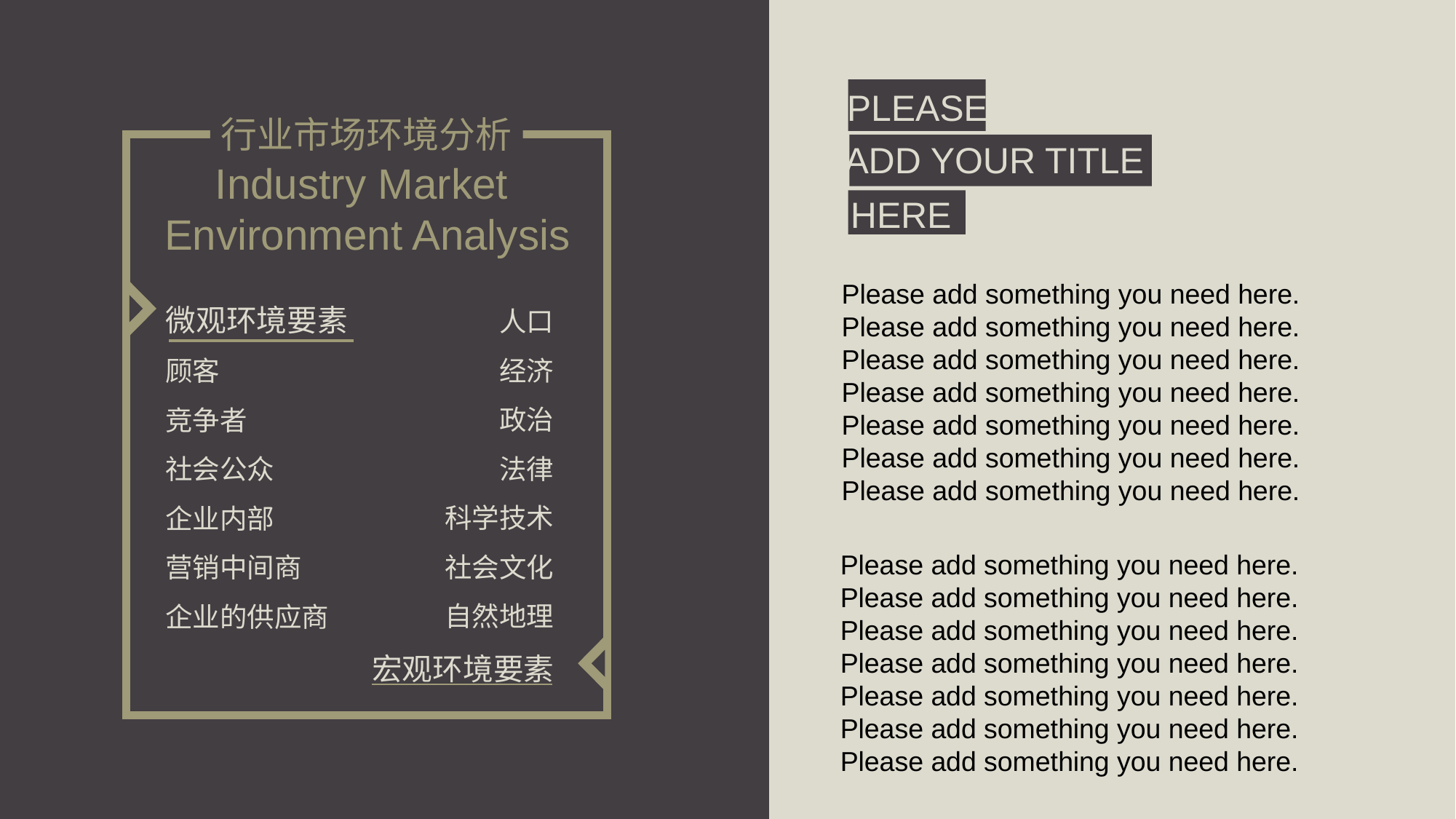

PLEASE

行业市场环境分析
ADD YOUR TITLE

Industry Market
Environment Analysis
HERE

Please add something you need here. Please add something you need here.
Please add something you need here.
Please add something you need here. Please add something you need here.
Please add something you need here. Please add something you need here.
微观环境要素
顾客
竞争者
社会公众
企业内部
营销中间商
企业的供应商

人口
经济
政治
法律
科学技术
社会文化
自然地理
宏观环境要素
Please add something you need here. Please add something you need here.
Please add something you need here.
Please add something you need here. Please add something you need here.
Please add something you need here. Please add something you need here.